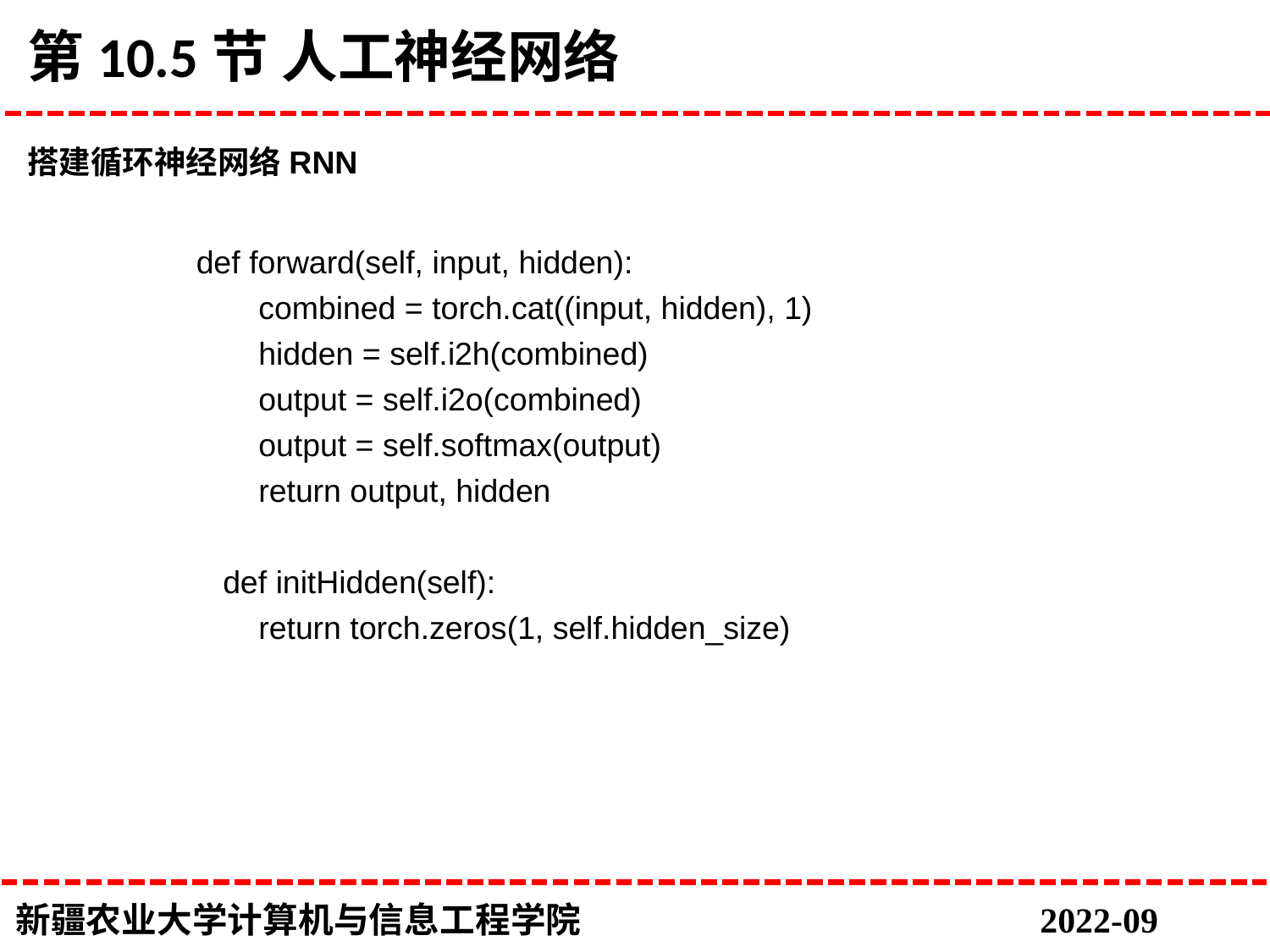

# 第10.5节 人工神经网络
搭建循环神经网络RNN
 def forward(self, input, hidden):
        combined = torch.cat((input, hidden), 1)
        hidden = self.i2h(combined)
        output = self.i2o(combined)
        output = self.softmax(output)
        return output, hidden

    def initHidden(self):
        return torch.zeros(1, self.hidden_size)